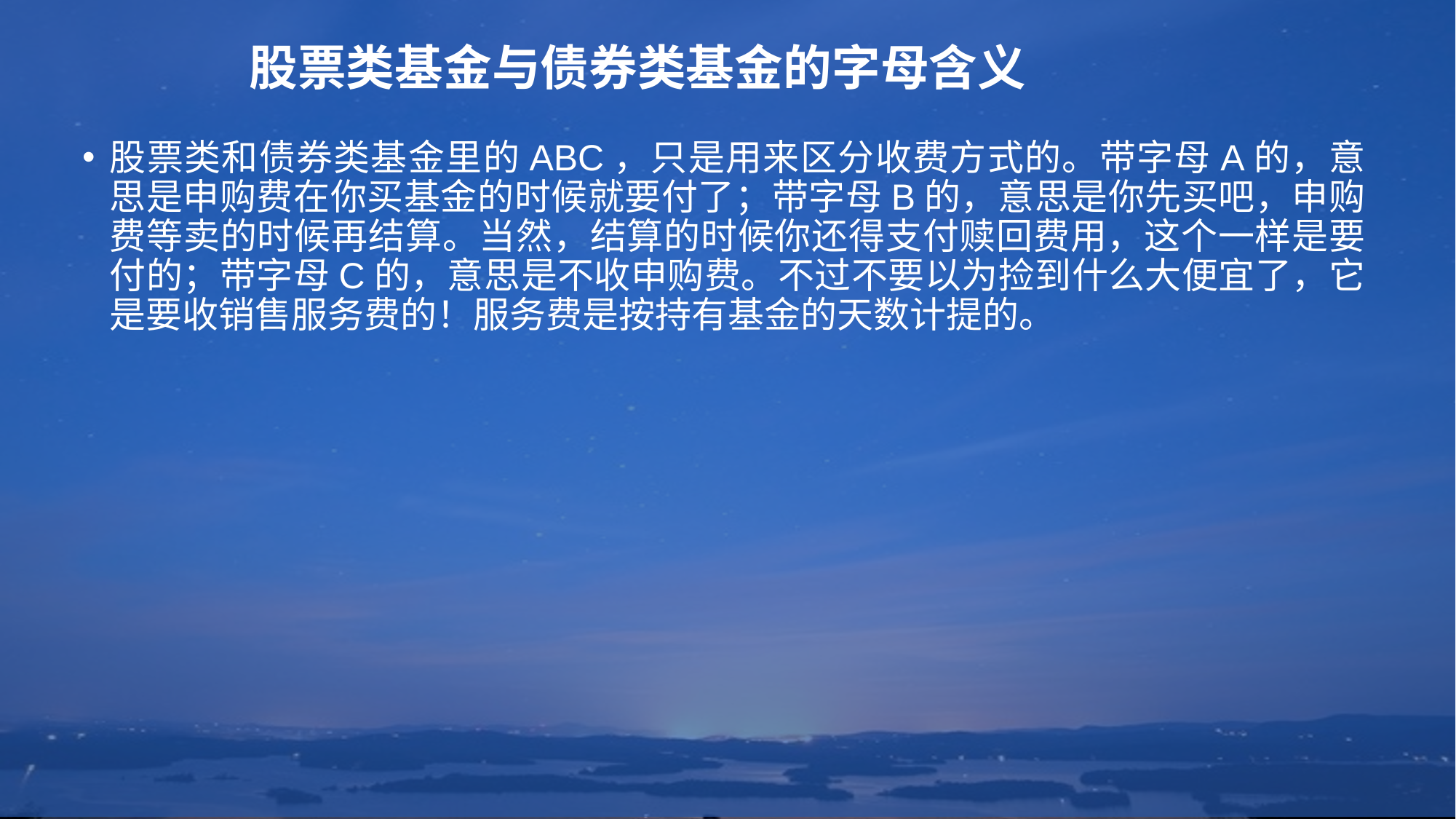

# 股票类基金与债券类基金的字母含义
股票类和债券类基金里的ABC，只是用来区分收费方式的。带字母A的，意思是申购费在你买基金的时候就要付了；带字母B的，意思是你先买吧，申购费等卖的时候再结算。当然，结算的时候你还得支付赎回费用，这个一样是要付的；带字母C的，意思是不收申购费。不过不要以为捡到什么大便宜了，它是要收销售服务费的！服务费是按持有基金的天数计提的。